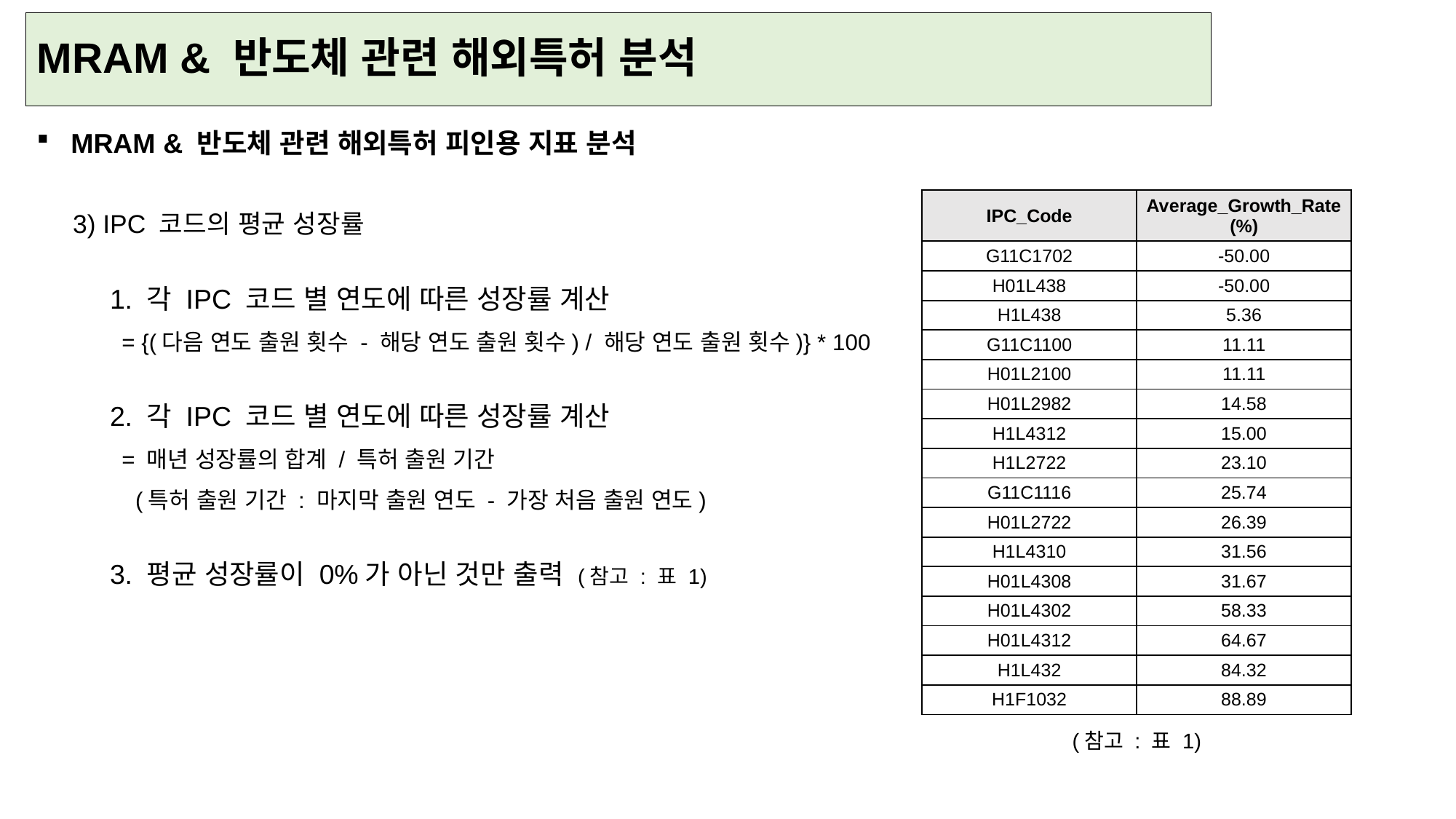

# MRAM & 반도체 관련 해외특허 분석
MRAM & 반도체 관련 해외특허 피인용 지표 분석
3) IPC 코드의 평균 성장률
| IPC\_Code | Average\_Growth\_Rate (%) |
| --- | --- |
| G11C1702 | -50.00 |
| H01L438 | -50.00 |
| H1L438 | 5.36 |
| G11C1100 | 11.11 |
| H01L2100 | 11.11 |
| H01L2982 | 14.58 |
| H1L4312 | 15.00 |
| H1L2722 | 23.10 |
| G11C1116 | 25.74 |
| H01L2722 | 26.39 |
| H1L4310 | 31.56 |
| H01L4308 | 31.67 |
| H01L4302 | 58.33 |
| H01L4312 | 64.67 |
| H1L432 | 84.32 |
| H1F1032 | 88.89 |
1. 각 IPC 코드 별 연도에 따른 성장률 계산
  = {(다음 연도 출원 횟수 - 해당 연도 출원 횟수) / 해당 연도 출원 횟수)} * 100

2. 각 IPC 코드 별 연도에 따른 성장률 계산
  = 매년 성장률의 합계 / 특허 출원 기간
    (특허 출원 기간 : 마지막 출원 연도 - 가장 처음 출원 연도)

3. 평균 성장률이 0%가 아닌 것만 출력 (참고 : 표 1)
(참고 : 표 1)